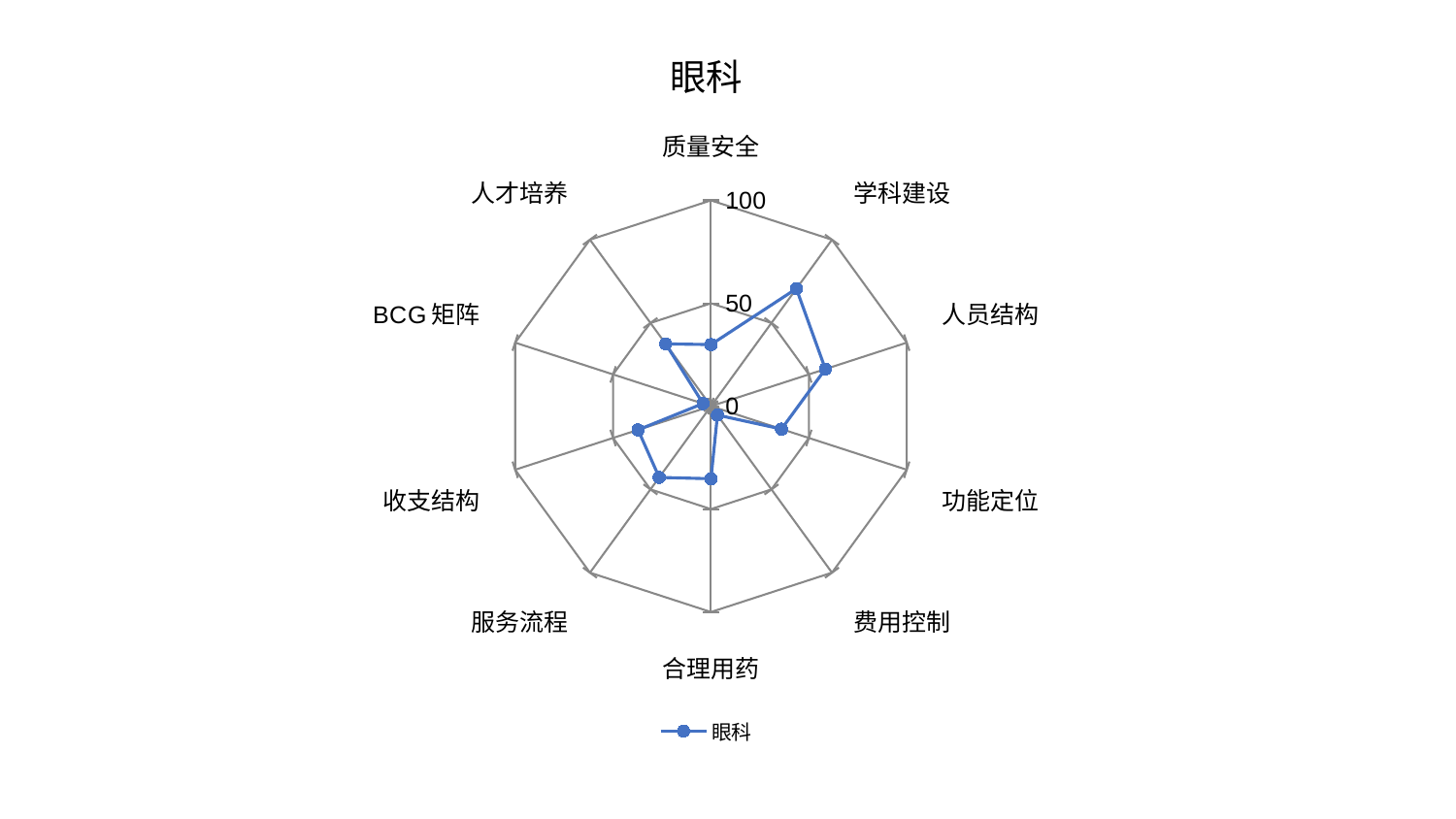

### Chart: 眼科

| Category | 眼科 |
|---|---|
| 质量安全 | 29.95129284973329 |
| 学科建设 | 70.60703573795948 |
| 人员结构 | 58.43898497938731 |
| 功能定位 | 36.02429572034001 |
| 费用控制 | 5.36144752362719 |
| 合理用药 | 35.24530796185611 |
| 服务流程 | 42.78105410828358 |
| 收支结构 | 37.257297980790526 |
| BCG矩阵 | 4.0591976193453725 |
| 人才培养 | 37.41542371137818 |
108